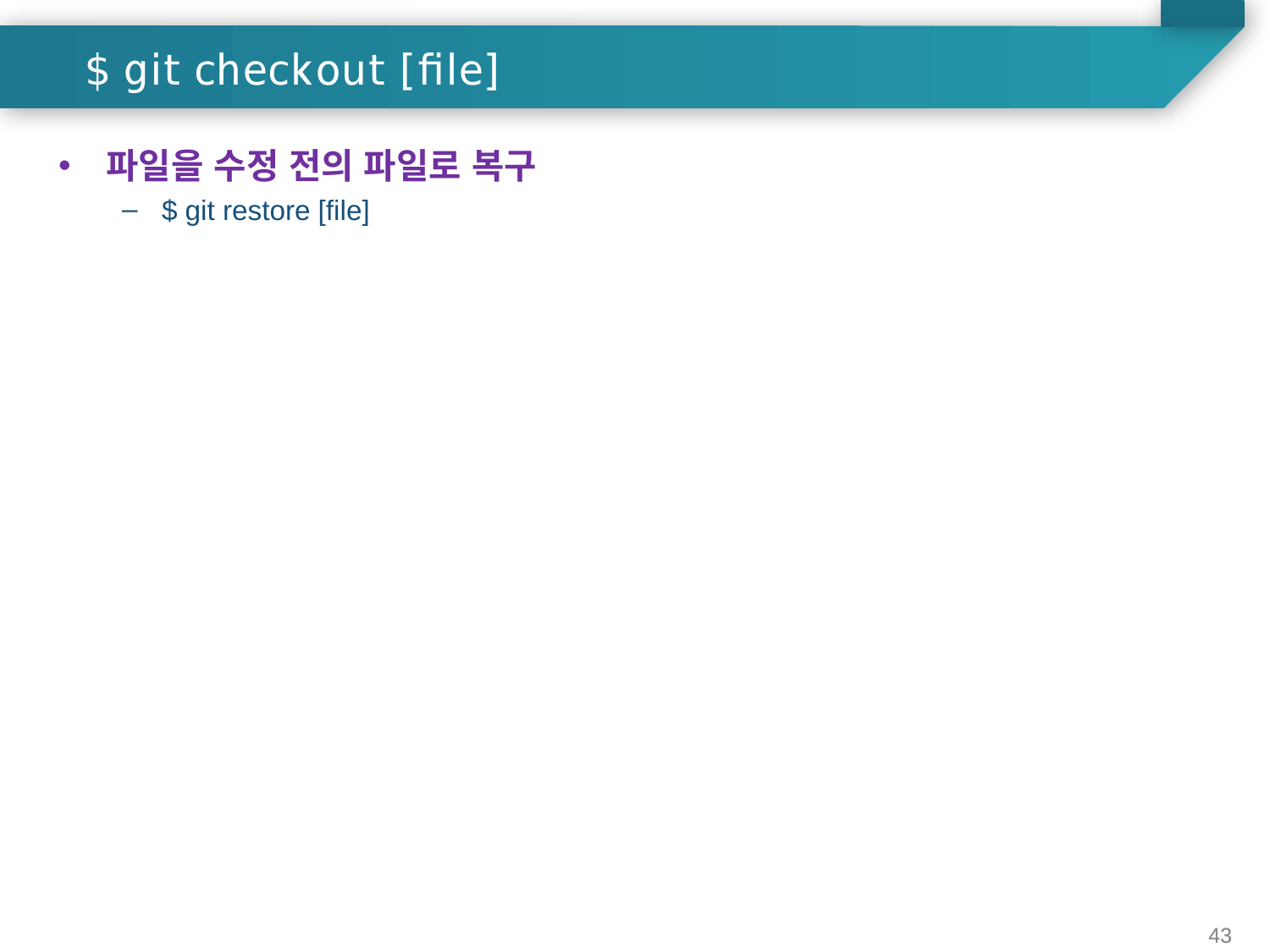

$ git checkout [file]
파일을 수정 전의 파일로 복구
$ git restore [file]
43